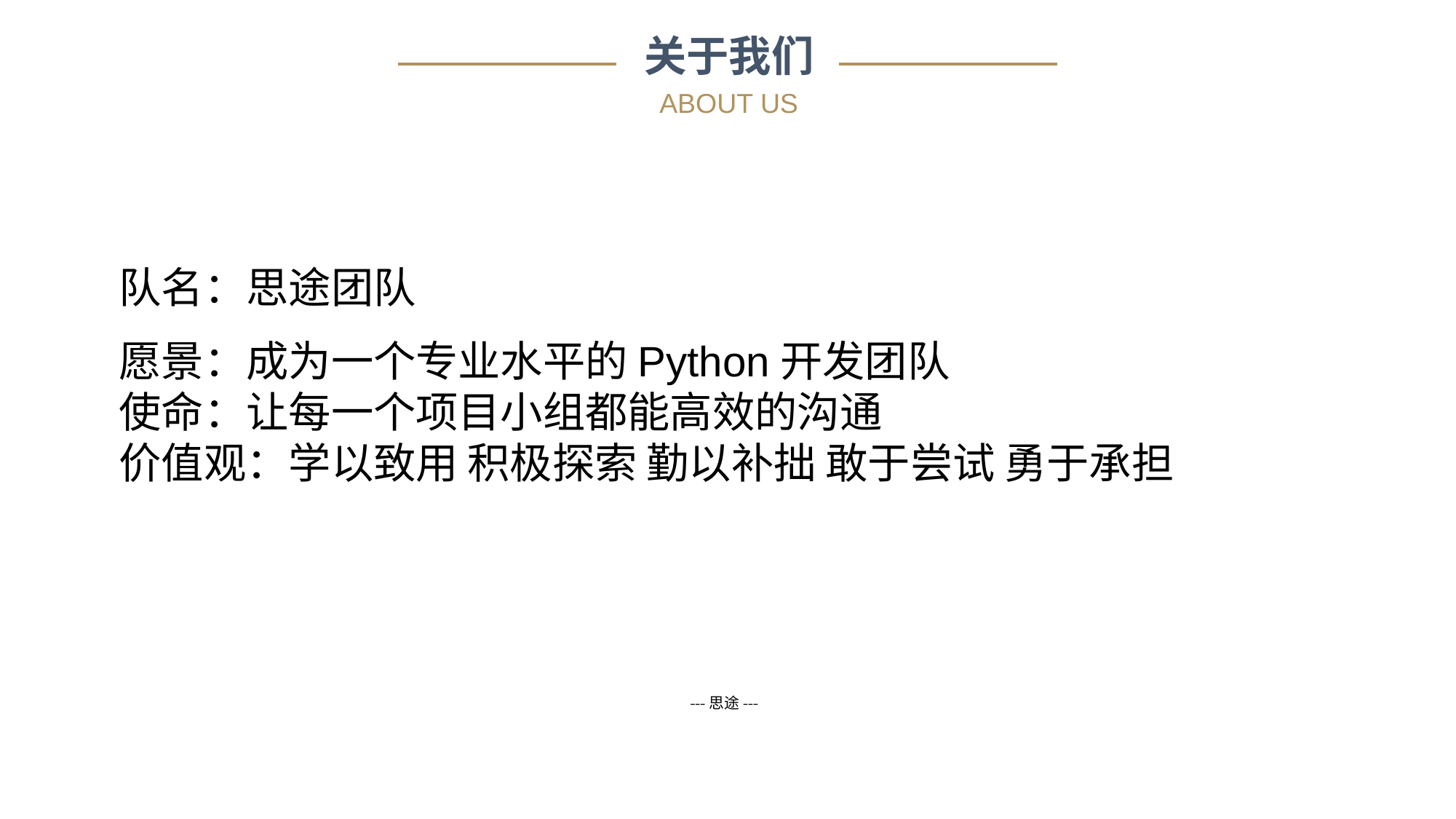

关于我们
ABOUT US
队名：思途团队
愿景：成为一个专业水平的Python开发团队
使命：让每一个项目小组都能高效的沟通
价值观：学以致用 积极探索 勤以补拙 敢于尝试 勇于承担
---思途---